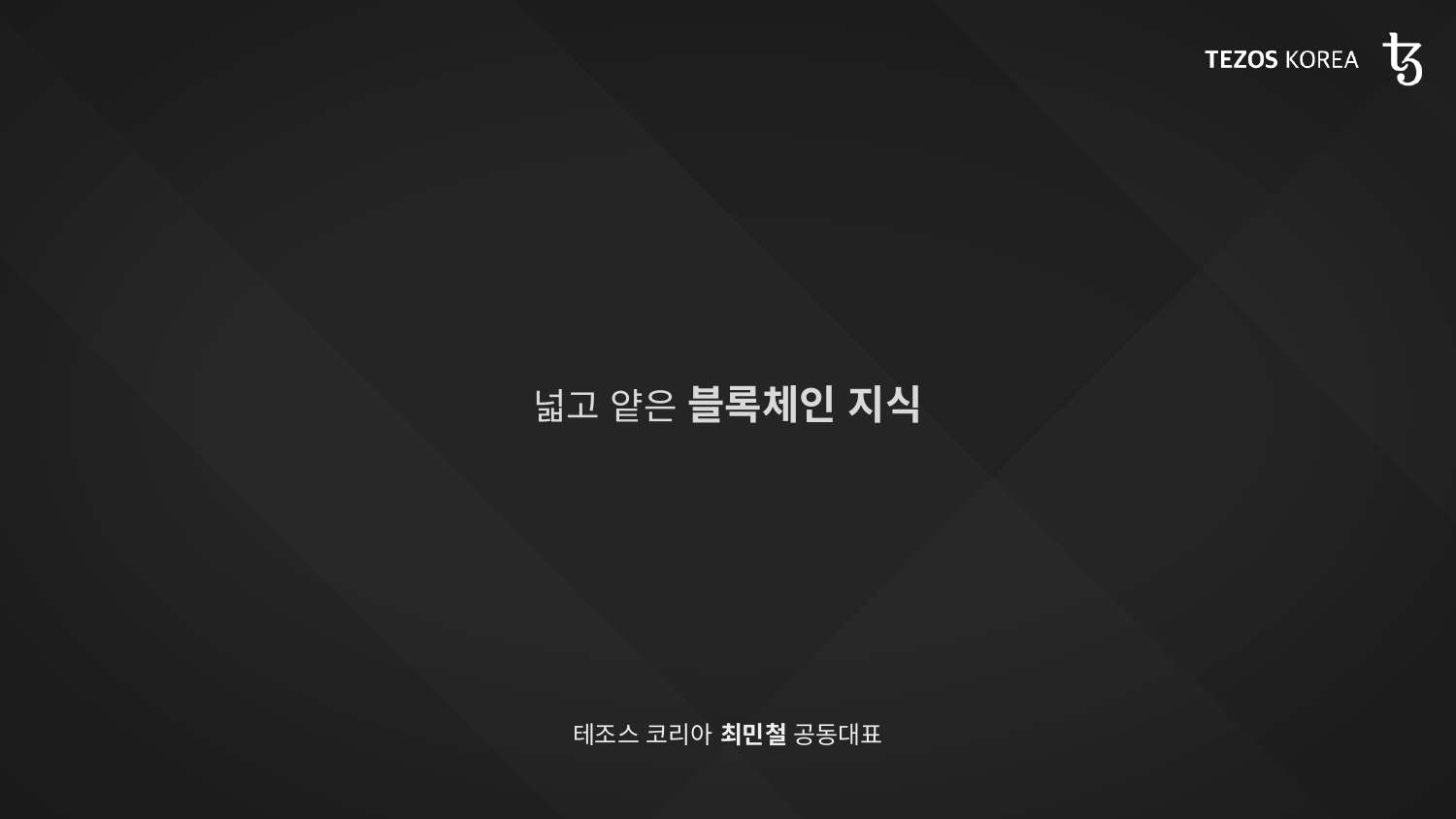

# 넓고 얕은 블록체인 지식
테조스 코리아 최민철 공동대표